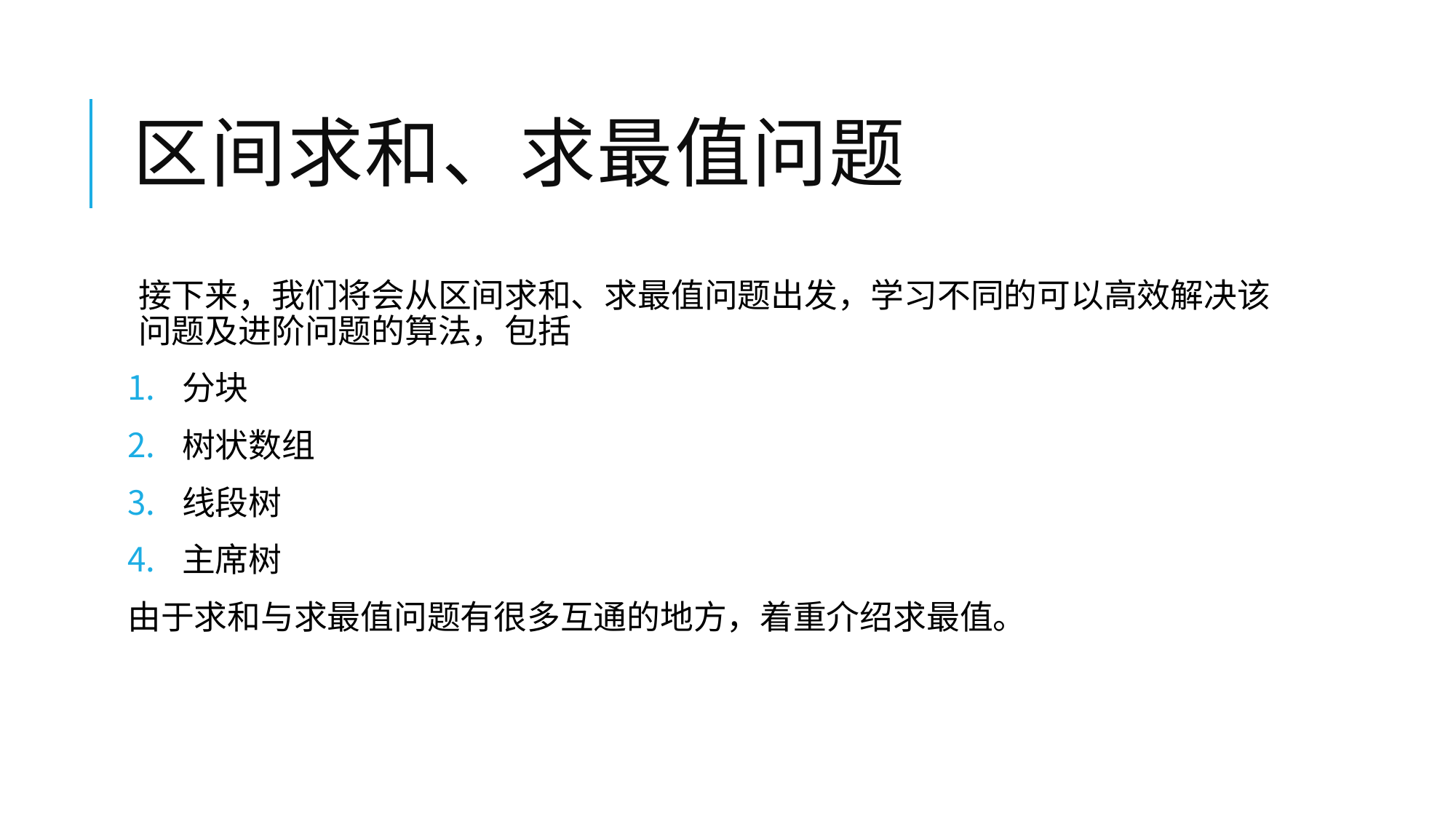

# 区间求和、求最值问题
接下来，我们将会从区间求和、求最值问题出发，学习不同的可以高效解决该问题及进阶问题的算法，包括
分块
树状数组
线段树
主席树
由于求和与求最值问题有很多互通的地方，着重介绍求最值。